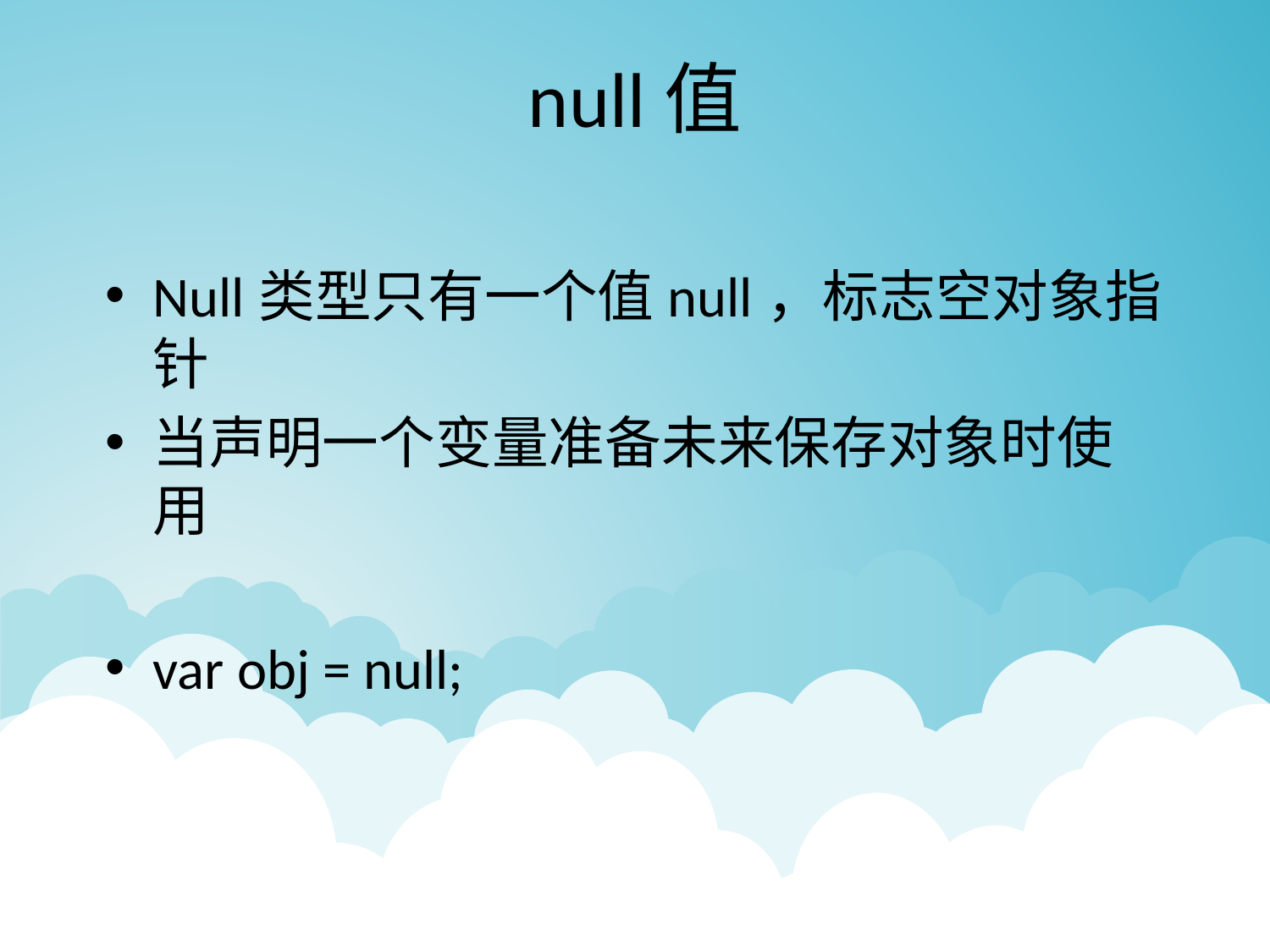

# null值
Null类型只有一个值null，标志空对象指针
当声明一个变量准备未来保存对象时使用

var obj = null;